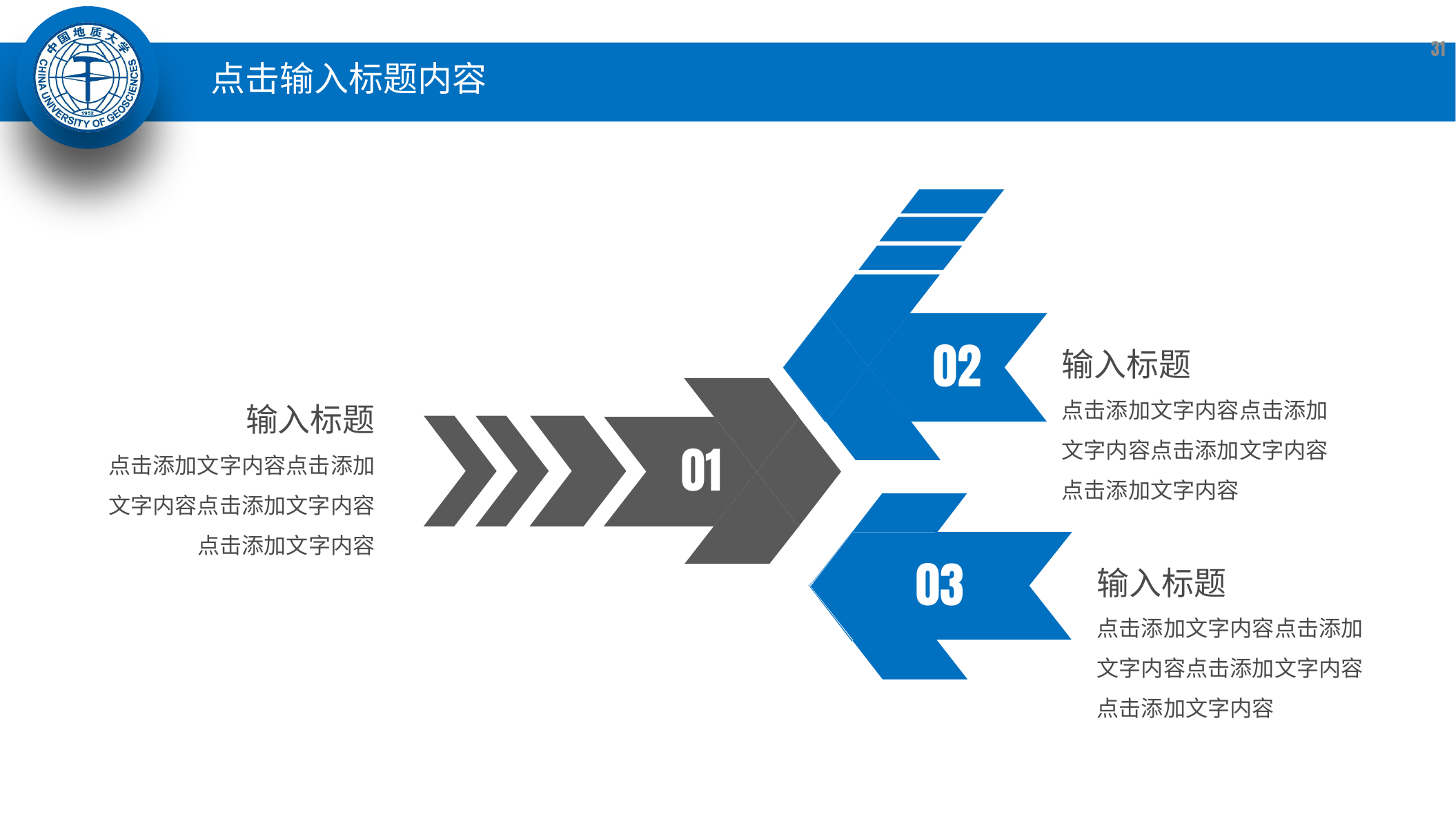

31
点击输入标题内容

02

输入标题
点击添加文字内容点击添加文字内容点击添加文字内容点击添加文字内容
输入标题
点击添加文字内容点击添加文字内容点击添加文字内容点击添加文字内容

01

03

输入标题
点击添加文字内容点击添加文字内容点击添加文字内容点击添加文字内容